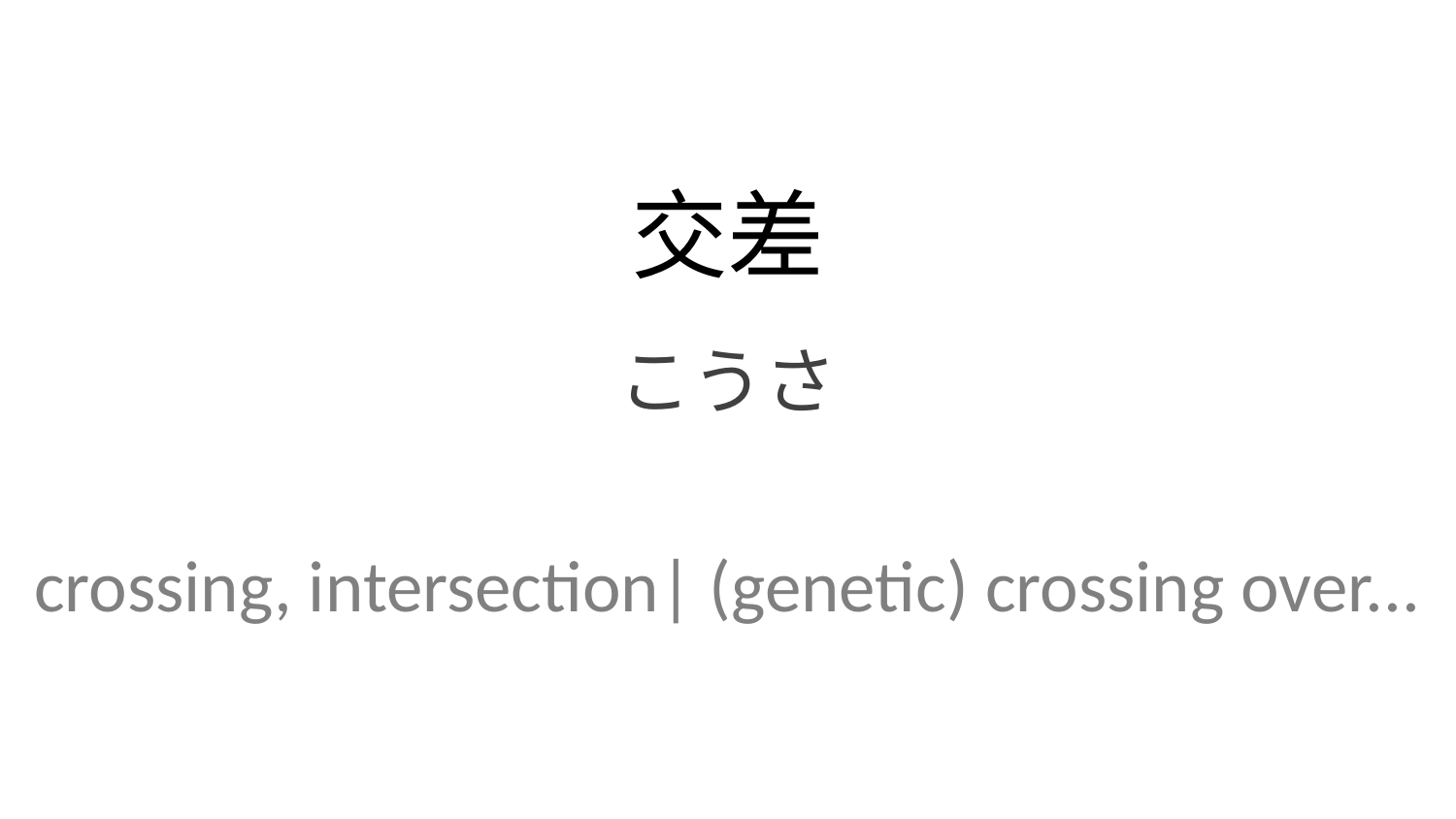

交差

こうさ
crossing, intersection| (genetic) crossing over...